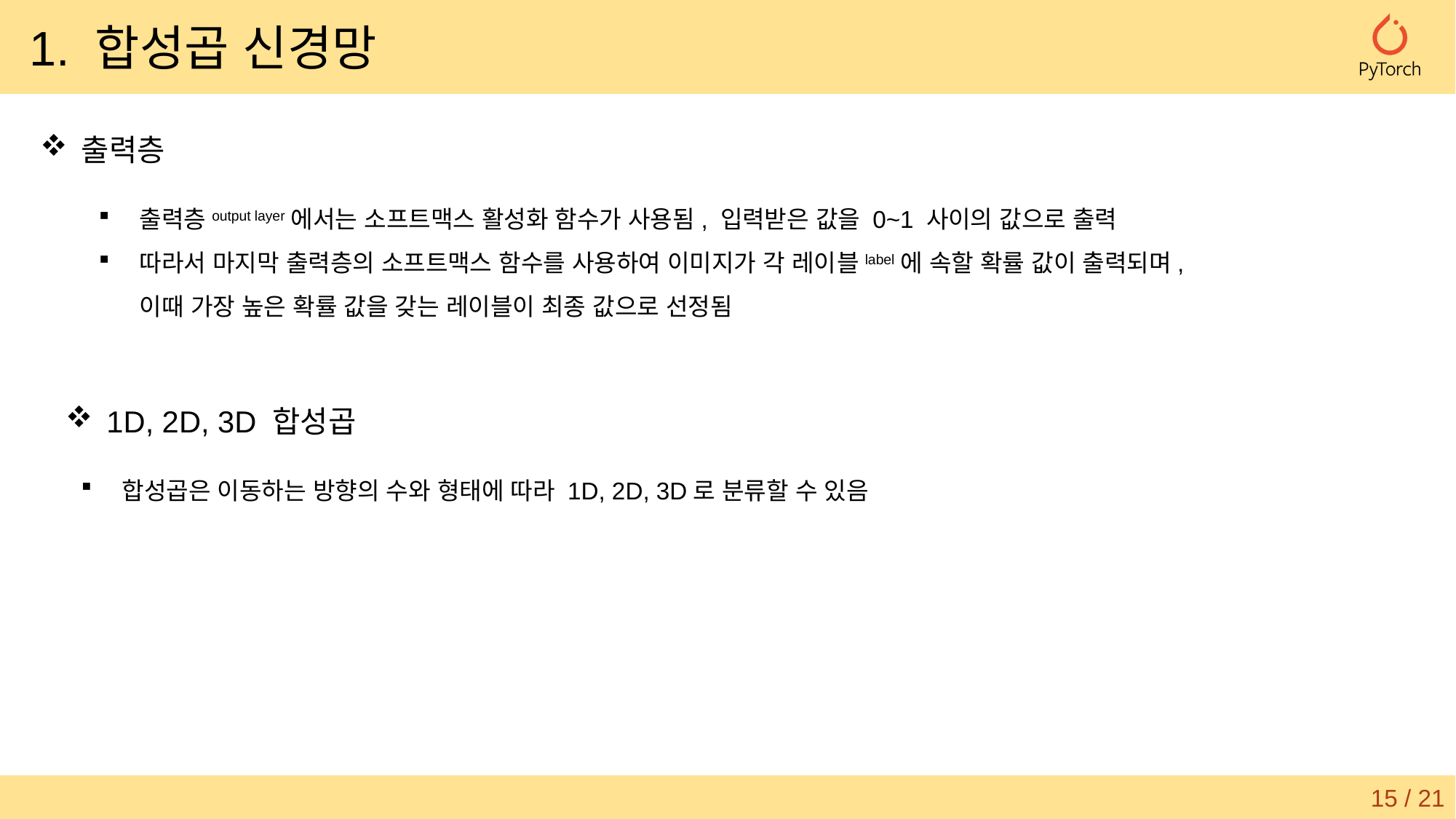

1. 합성곱 신경망
출력층
출력층output layer에서는 소프트맥스 활성화 함수가 사용됨, 입력받은 값을 0~1 사이의 값으로 출력
따라서 마지막 출력층의 소프트맥스 함수를 사용하여 이미지가 각 레이블label에 속할 확률 값이 출력되며,
이때 가장 높은 확률 값을 갖는 레이블이 최종 값으로 선정됨
1D, 2D, 3D 합성곱
합성곱은 이동하는 방향의 수와 형태에 따라 1D, 2D, 3D로 분류할 수 있음
15 / 21